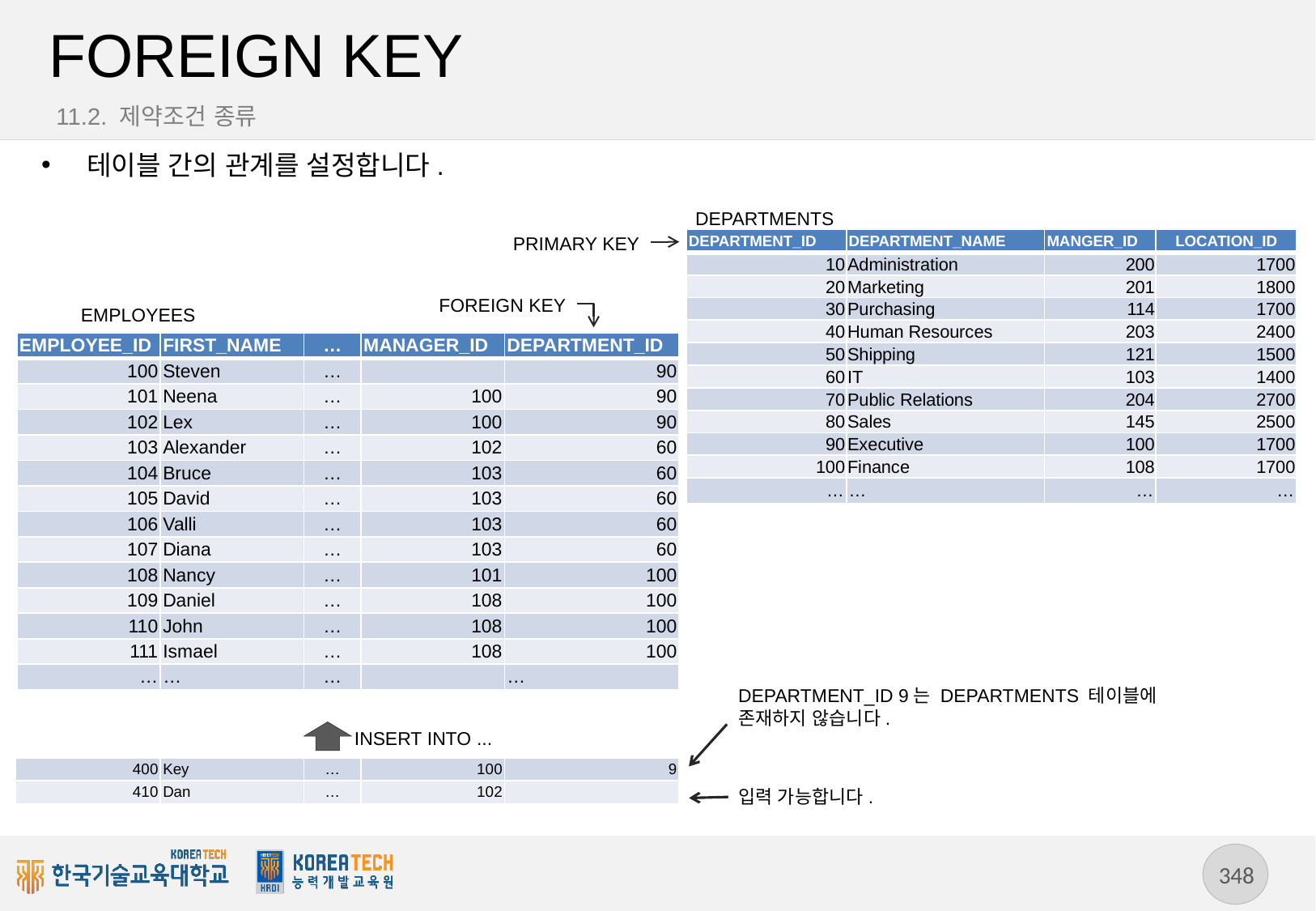

# FOREIGN KEY
11.2. 제약조건 종류
테이블 간의 관계를 설정합니다.
DEPARTMENTS
PRIMARY KEY
| DEPARTMENT\_ID | DEPARTMENT\_NAME | MANGER\_ID | LOCATION\_ID |
| --- | --- | --- | --- |
| 10 | Administration | 200 | 1700 |
| 20 | Marketing | 201 | 1800 |
| 30 | Purchasing | 114 | 1700 |
| 40 | Human Resources | 203 | 2400 |
| 50 | Shipping | 121 | 1500 |
| 60 | IT | 103 | 1400 |
| 70 | Public Relations | 204 | 2700 |
| 80 | Sales | 145 | 2500 |
| 90 | Executive | 100 | 1700 |
| 100 | Finance | 108 | 1700 |
| … | … | … | … |
FOREIGN KEY
EMPLOYEES
| EMPLOYEE\_ID | FIRST\_NAME | … | MANAGER\_ID | DEPARTMENT\_ID |
| --- | --- | --- | --- | --- |
| 100 | Steven | … |  | 90 |
| 101 | Neena | … | 100 | 90 |
| 102 | Lex | … | 100 | 90 |
| 103 | Alexander | … | 102 | 60 |
| 104 | Bruce | … | 103 | 60 |
| 105 | David | … | 103 | 60 |
| 106 | Valli | … | 103 | 60 |
| 107 | Diana | … | 103 | 60 |
| 108 | Nancy | … | 101 | 100 |
| 109 | Daniel | … | 108 | 100 |
| 110 | John | … | 108 | 100 |
| 111 | Ismael | … | 108 | 100 |
| … | … | … |  | … |
DEPARTMENT_ID 9는 DEPARTMENTS 테이블에 존재하지 않습니다.
INSERT INTO ...

| 400 | Key | … | 100 | 9 |
| --- | --- | --- | --- | --- |
| 410 | Dan | … | 102 |  |
입력 가능합니다.